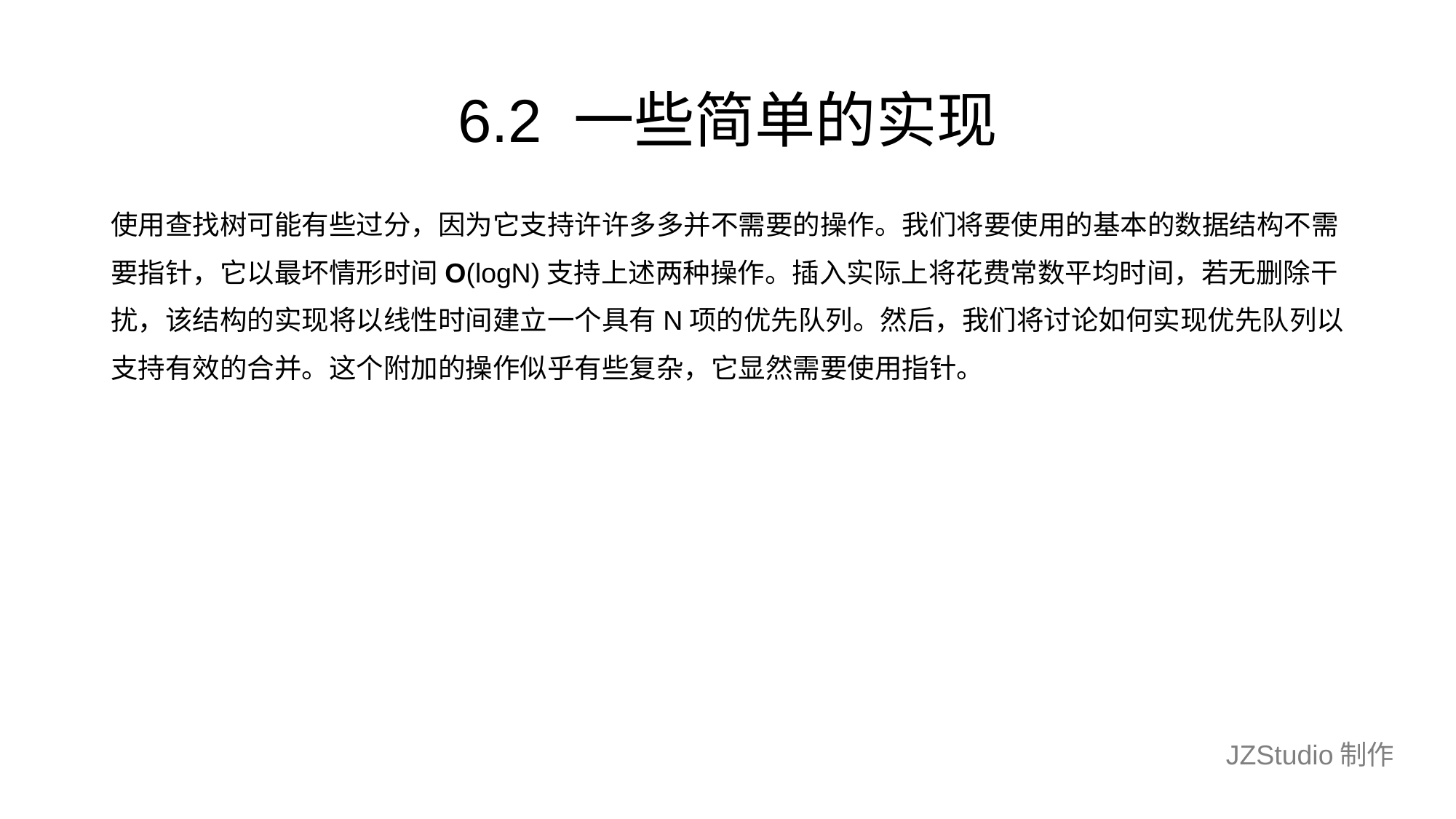

# 6.2 一些简单的实现
使用查找树可能有些过分，因为它支持许许多多并不需要的操作。我们将要使用的基本的数据结构不需
要指针，它以最坏情形时间O(logN)支持上述两种操作。插入实际上将花费常数平均时间，若无删除干
扰，该结构的实现将以线性时间建立一个具有N项的优先队列。然后，我们将讨论如何实现优先队列以
支持有效的合并。这个附加的操作似乎有些复杂，它显然需要使用指针。